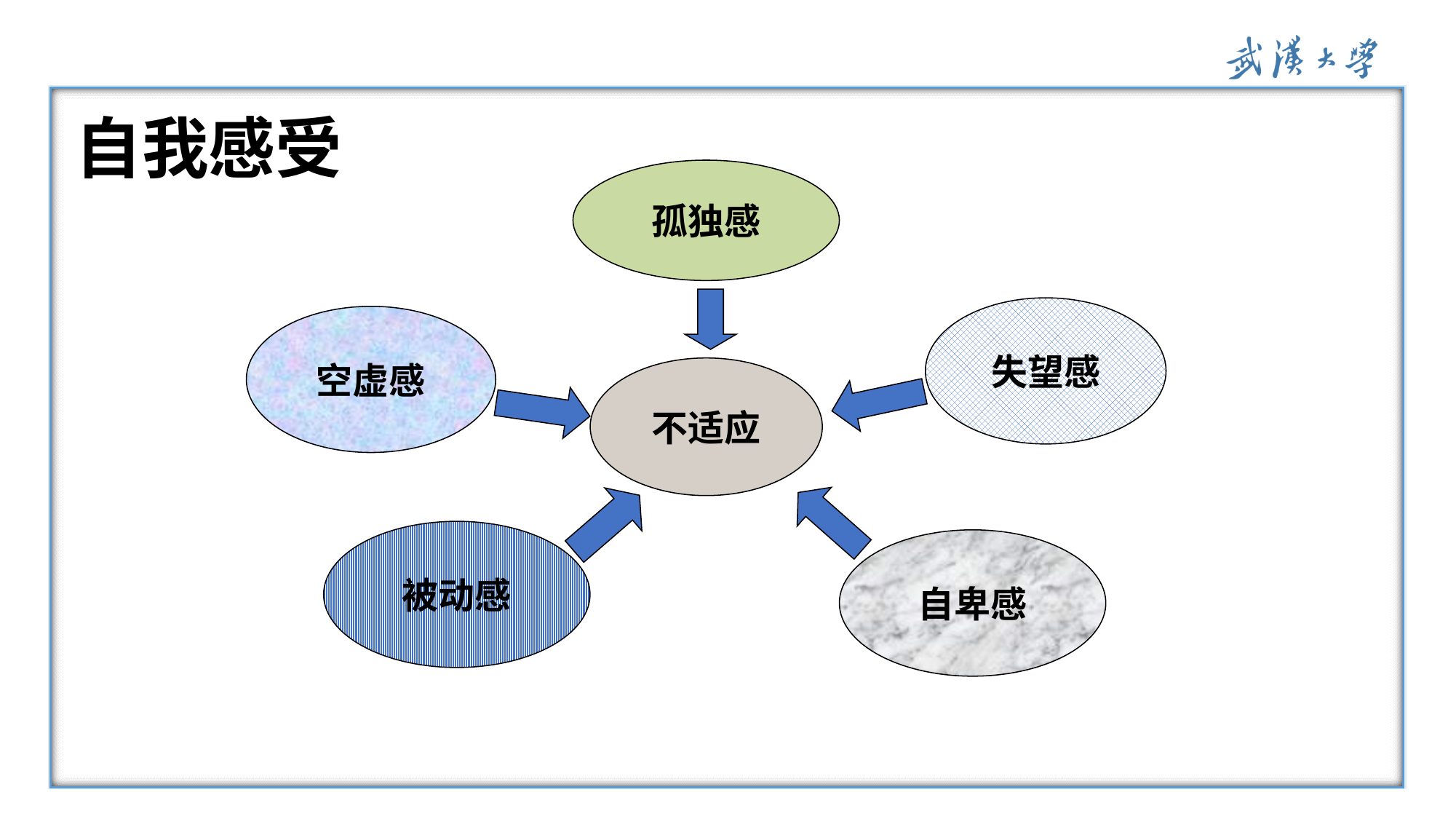

# 自我感受
孤独感

失望感
空虚感
不适应

被动感
自卑感